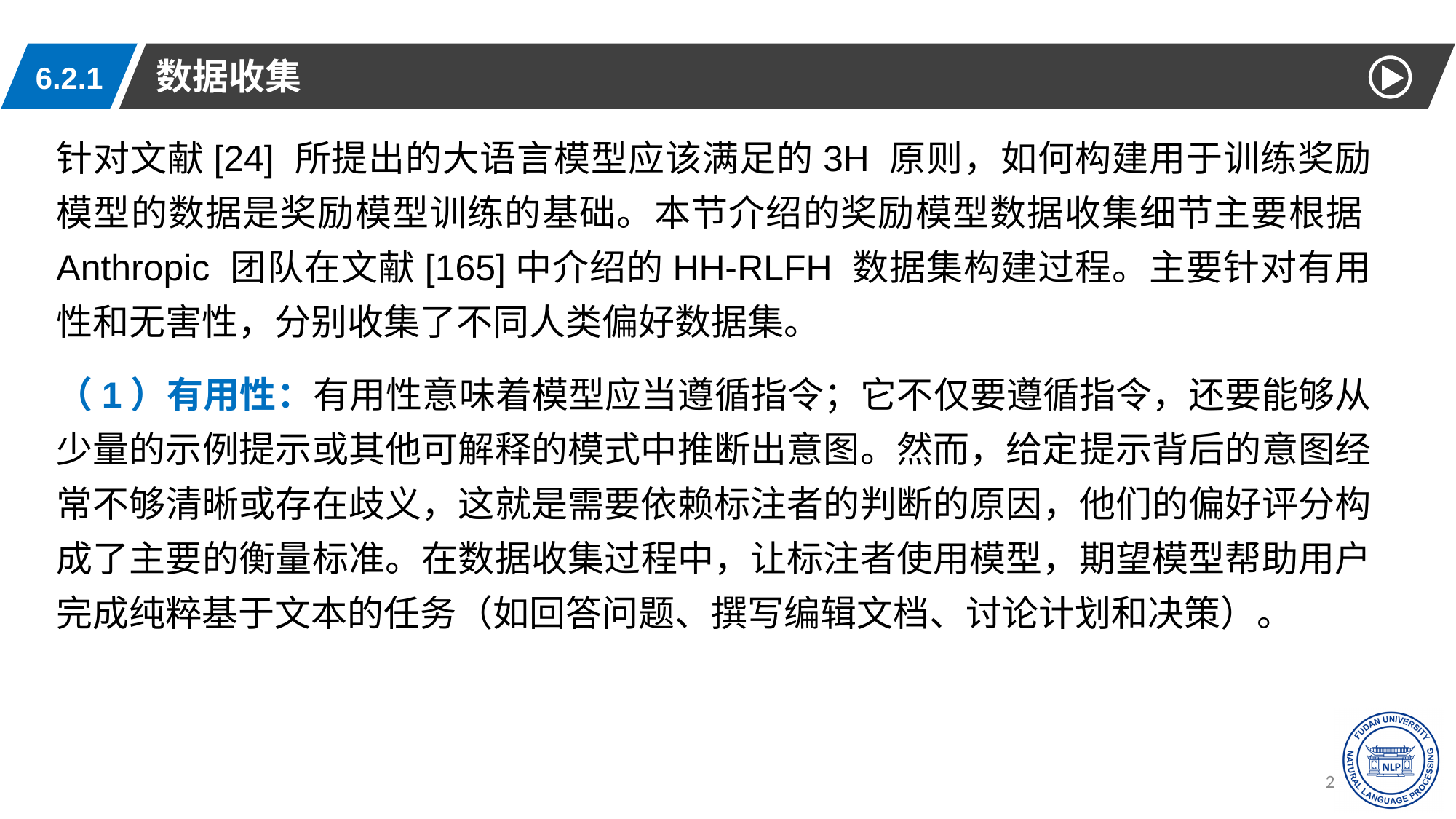

数据收集
6.2.1

针对文献[24] 所提出的大语言模型应该满足的3H 原则，如何构建用于训练奖励模型的数据是奖励模型训练的基础。本节介绍的奖励模型数据收集细节主要根据Anthropic 团队在文献[165]中介绍的HH-RLFH 数据集构建过程。主要针对有用性和无害性，分别收集了不同人类偏好数据集。
（1）有用性：有用性意味着模型应当遵循指令；它不仅要遵循指令，还要能够从少量的示例提示或其他可解释的模式中推断出意图。然而，给定提示背后的意图经常不够清晰或存在歧义，这就是需要依赖标注者的判断的原因，他们的偏好评分构成了主要的衡量标准。在数据收集过程中，让标注者使用模型，期望模型帮助用户完成纯粹基于文本的任务（如回答问题、撰写编辑文档、讨论计划和决策）。
26